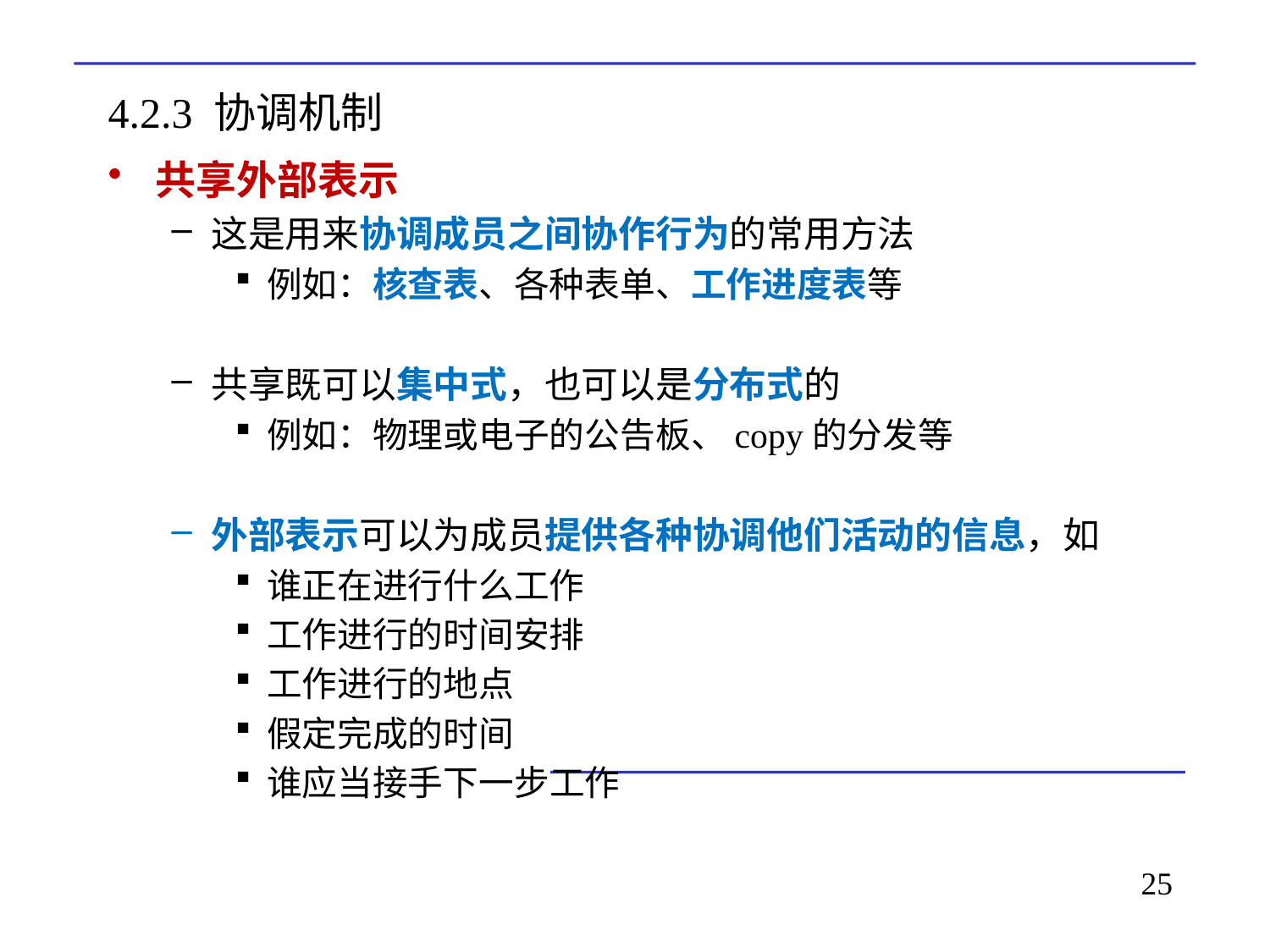

# 4.2.3 协调机制
共享外部表示
这是用来协调成员之间协作行为的常用方法
例如：核查表、各种表单、工作进度表等

共享既可以集中式，也可以是分布式的
例如：物理或电子的公告板、copy的分发等

外部表示可以为成员提供各种协调他们活动的信息，如
谁正在进行什么工作
工作进行的时间安排
工作进行的地点
假定完成的时间
谁应当接手下一步工作
25